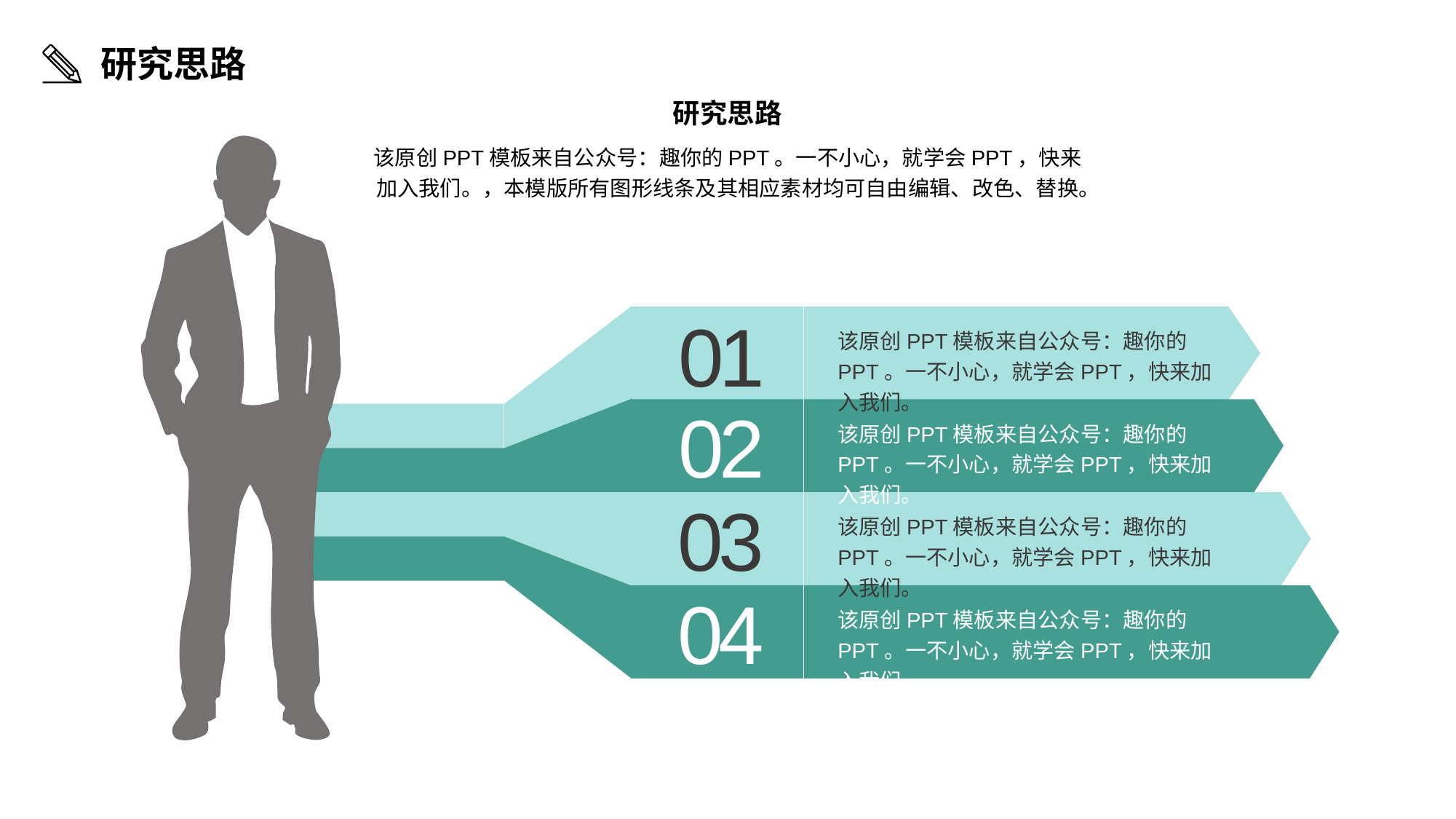

研究思路

研究思路

该原创PPT模板来自公众号：趣你的PPT。一不小心，就学会PPT，快来加入我们。，本模版所有图形线条及其相应素材均可自由编辑、改色、替换。
01

该原创PPT模板来自公众号：趣你的PPT。一不小心，就学会PPT，快来加入我们。
02

该原创PPT模板来自公众号：趣你的PPT。一不小心，就学会PPT，快来加入我们。
03

该原创PPT模板来自公众号：趣你的PPT。一不小心，就学会PPT，快来加入我们。

04
该原创PPT模板来自公众号：趣你的PPT。一不小心，就学会PPT，快来加入我们。